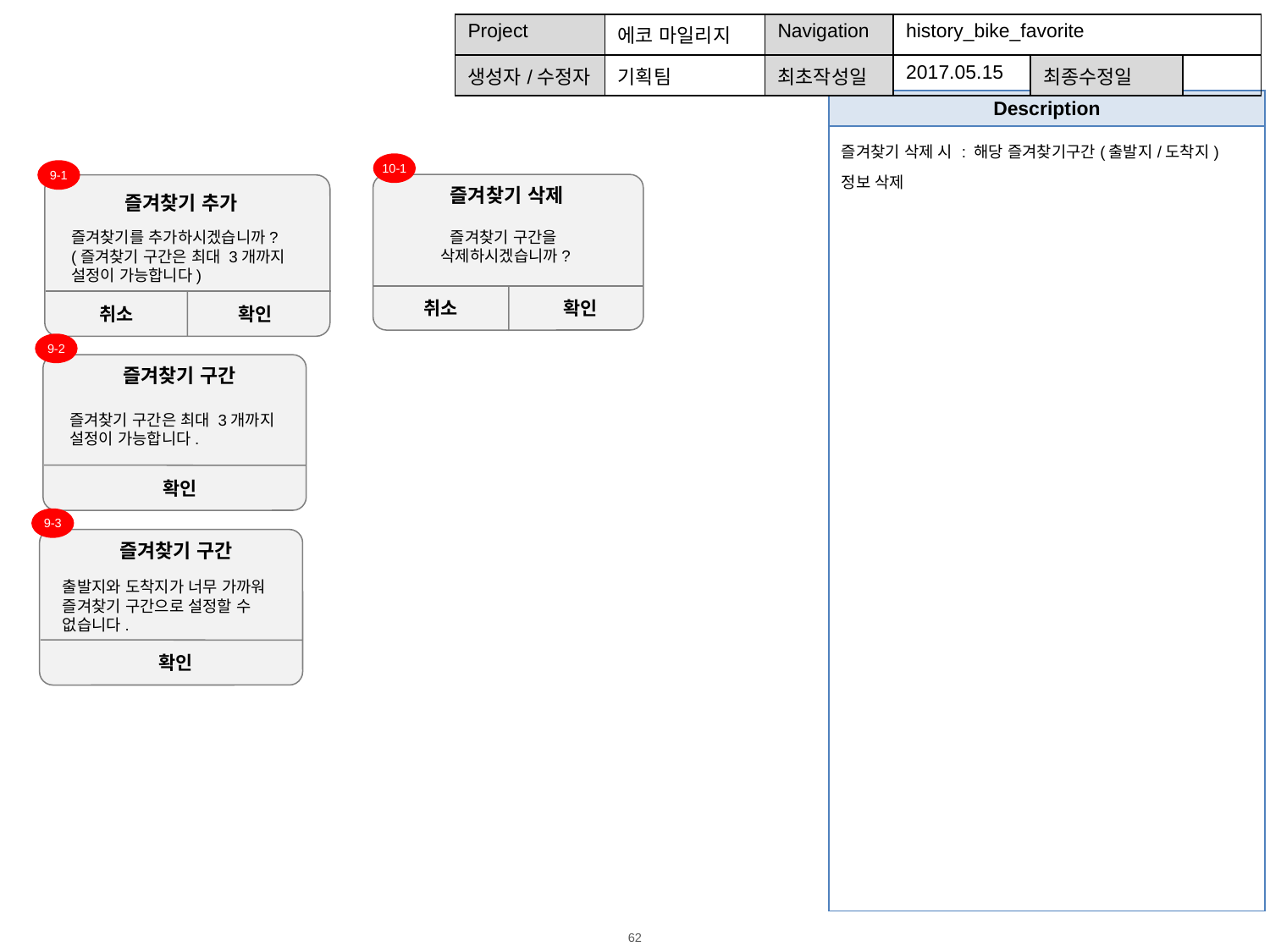

| Project | 에코 마일리지 | Navigation | history\_bike\_favorite |  |  |
| --- | --- | --- | --- | --- | --- |
| 생성자/수정자 | 기획팀 | 최초작성일 | 2017.05.15 | 최종수정일 |  |
| Description |
| --- |
| 즐겨찾기 삭제 시 : 해당 즐겨찾기구간(출발지/도착지) 정보 삭제 |

10-1
9-1

즐겨찾기 삭제
즐겨찾기 추가
성공확률 50%
성공확률 50%
즐겨찾기 구간을
삭제하시겠습니까?
즐겨찾기를 추가하시겠습니까?
(즐겨찾기 구간은 최대 3개까지
설정이 가능합니다)
취소
확인
취소
확인
9-2

즐겨찾기 구간
성공확률 50%
즐겨찾기 구간은 최대 3개까지
설정이 가능합니다.
확인
9-3

즐겨찾기 구간
성공확률 50%
출발지와 도착지가 너무 가까워
즐겨찾기 구간으로 설정할 수
없습니다.
확인